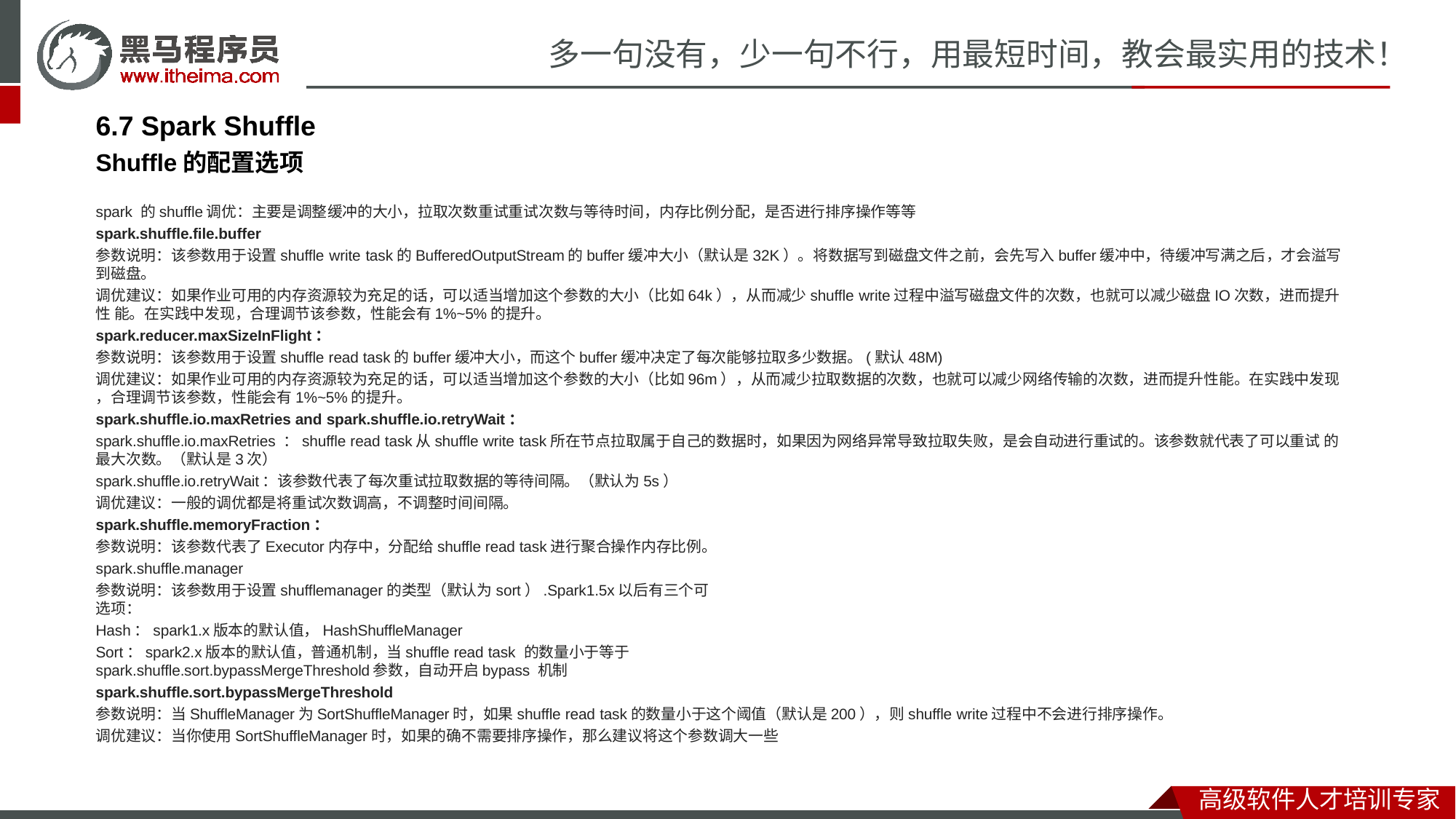

# 多一句没有，少一句不行，用最短时间，教会最实用的技术！

6.7 Spark Shuffle
Shuffle的配置选项
spark 的shuffle调优：主要是调整缓冲的大小，拉取次数重试重试次数与等待时间，内存比例分配，是否进行排序操作等等
spark.shuffle.file.buffer
参数说明：该参数用于设置shuffle write task的BufferedOutputStream的buffer缓冲大小（默认是32K）。将数据写到磁盘文件之前，会先写入buffer缓冲中，待缓冲写满之后，才会溢写 到磁盘。
调优建议：如果作业可用的内存资源较为充足的话，可以适当增加这个参数的大小（比如64k），从而减少shuffle write过程中溢写磁盘文件的次数，也就可以减少磁盘IO次数，进而提升性 能。在实践中发现，合理调节该参数，性能会有1%~5%的提升。
spark.reducer.maxSizeInFlight：
参数说明：该参数用于设置shuffle read task的buffer缓冲大小，而这个buffer缓冲决定了每次能够拉取多少数据。(默认48M)
调优建议：如果作业可用的内存资源较为充足的话，可以适当增加这个参数的大小（比如96m），从而减少拉取数据的次数，也就可以减少网络传输的次数，进而提升性能。在实践中发现
，合理调节该参数，性能会有1%~5%的提升。
spark.shuffle.io.maxRetries and spark.shuffle.io.retryWait：
spark.shuffle.io.maxRetries ：shuffle read task从shuffle write task所在节点拉取属于自己的数据时，如果因为网络异常导致拉取失败，是会自动进行重试的。该参数就代表了可以重试 的最大次数。（默认是3次）
spark.shuffle.io.retryWait：该参数代表了每次重试拉取数据的等待间隔。（默认为5s）  调优建议：一般的调优都是将重试次数调高，不调整时间间隔。 spark.shuffle.memoryFraction：
参数说明：该参数代表了Executor内存中，分配给shuffle read task进行聚合操作内存比例。 spark.shuffle.manager
参数说明：该参数用于设置shufflemanager的类型（默认为sort）.Spark1.5x以后有三个可选项：
Hash：spark1.x版本的默认值，HashShuffleManager
Sort：spark2.x版本的默认值，普通机制，当shuffle read task 的数量小于等于spark.shuffle.sort.bypassMergeThreshold参数，自动开启bypass 机制
spark.shuffle.sort.bypassMergeThreshold
参数说明：当ShuffleManager为SortShuffleManager时，如果shuffle read task的数量小于这个阈值（默认是200），则shuffle write过程中不会进行排序操作。 调优建议：当你使用SortShuffleManager时，如果的确不需要排序操作，那么建议将这个参数调大一些
高级软件人才培训专家